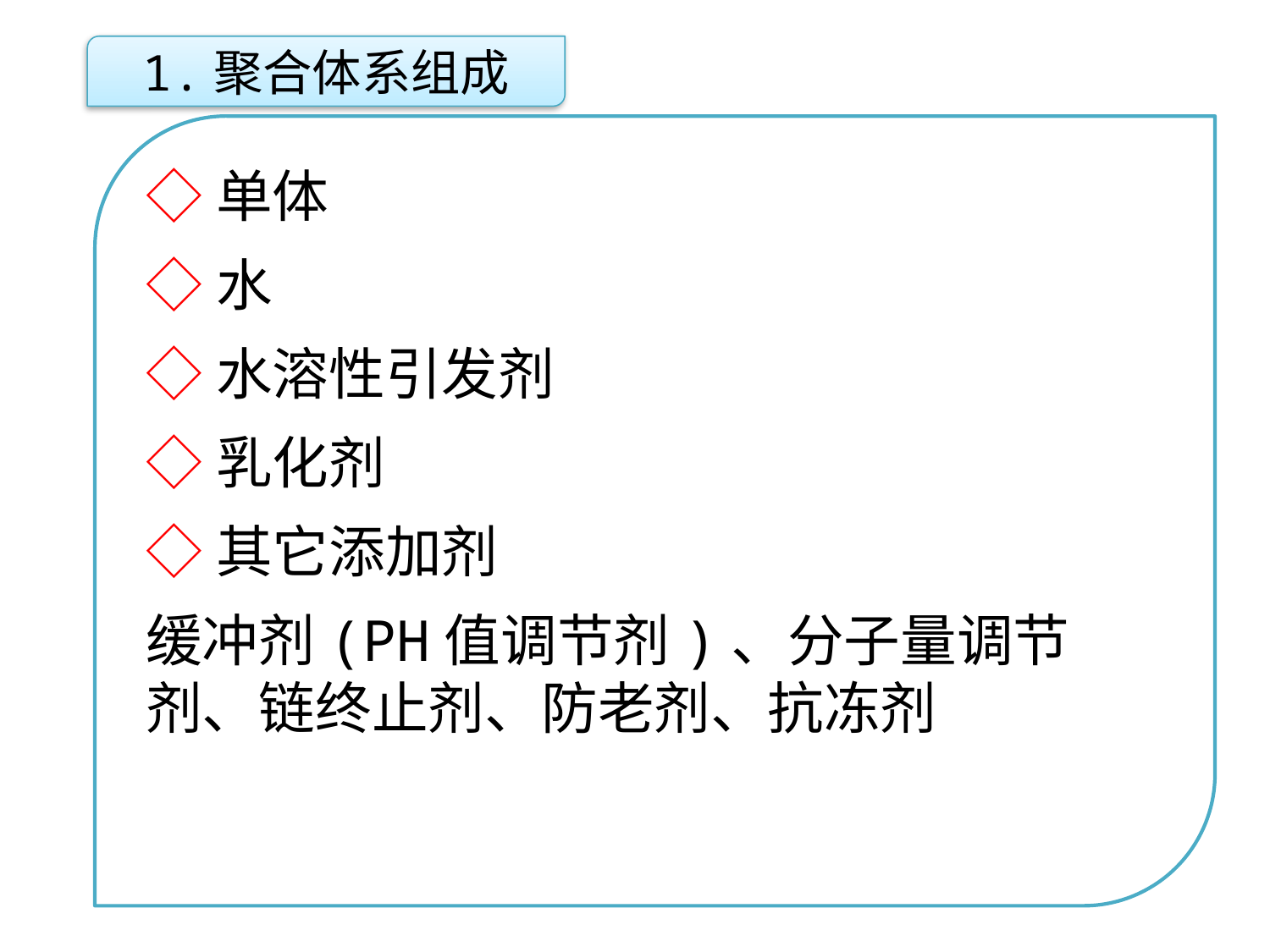

1.聚合体系组成
◇单体
◇水
◇水溶性引发剂
◇乳化剂
◇其它添加剂
缓冲剂(PH值调节剂)、分子量调节剂、链终止剂、防老剂、抗冻剂
点击添加文本
点击添加文本
点击添加文本
点击添加文本